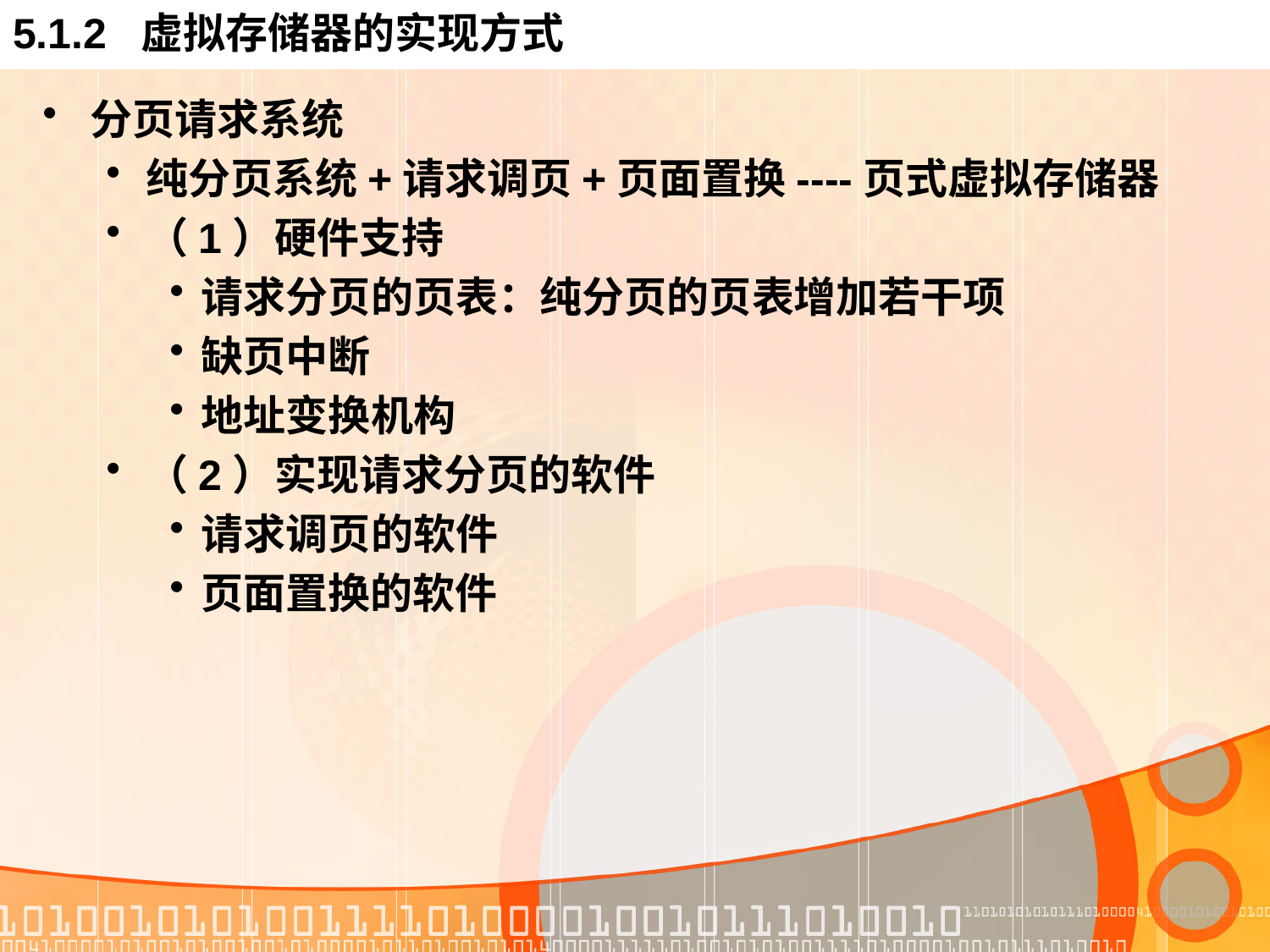

# 5.1.2  虚拟存储器的实现方式
分页请求系统
纯分页系统+请求调页+页面置换----页式虚拟存储器
（1）硬件支持
请求分页的页表：纯分页的页表增加若干项
缺页中断
地址变换机构
（2）实现请求分页的软件
请求调页的软件
页面置换的软件